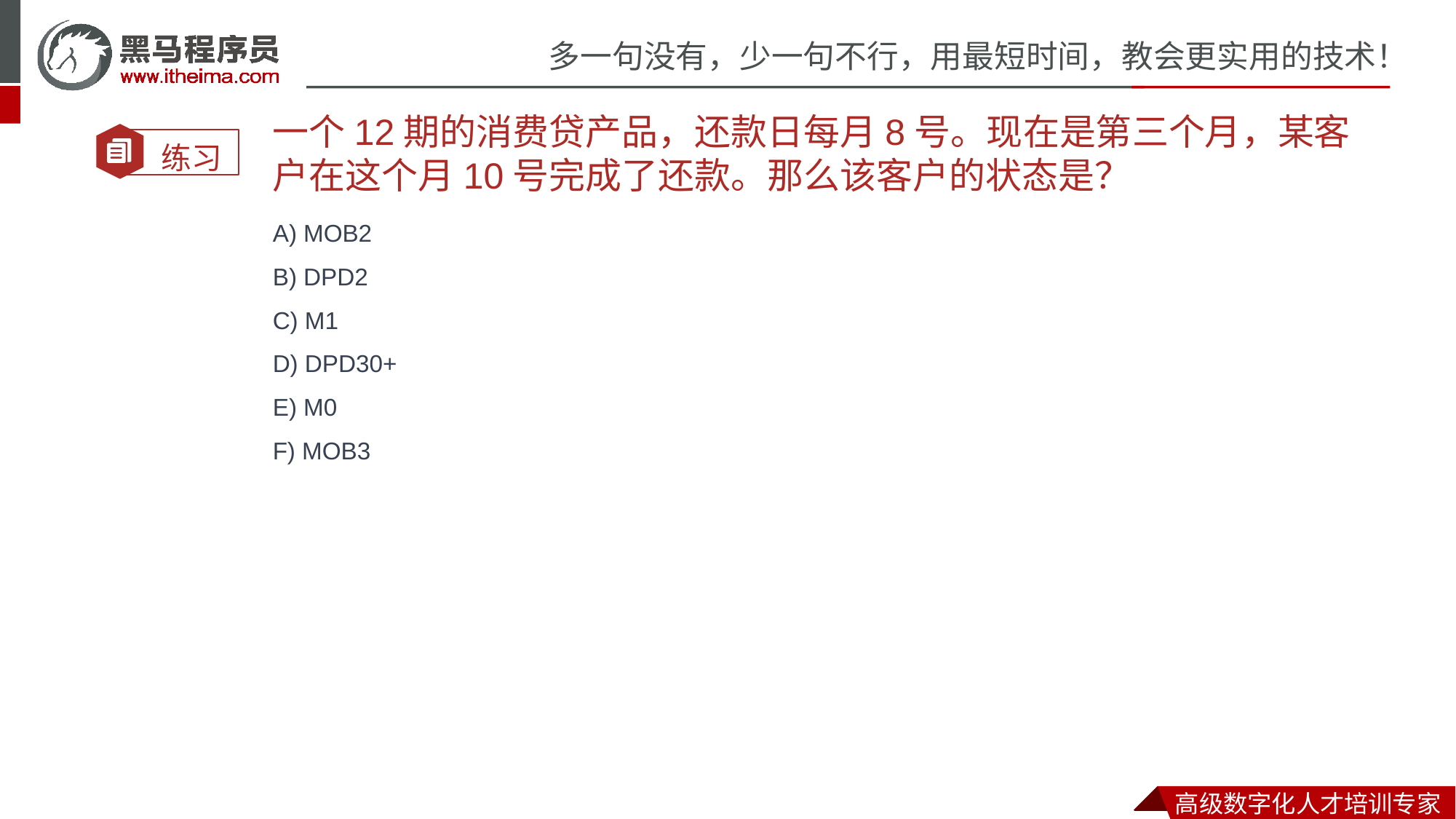

一个12期的消费贷产品，还款日每月8号。现在是第三个月，某客户在这个月10号完成了还款。那么该客户的状态是？
A) MOB2
B) DPD2
C) M1
D) DPD30+
E) M0
F) MOB3